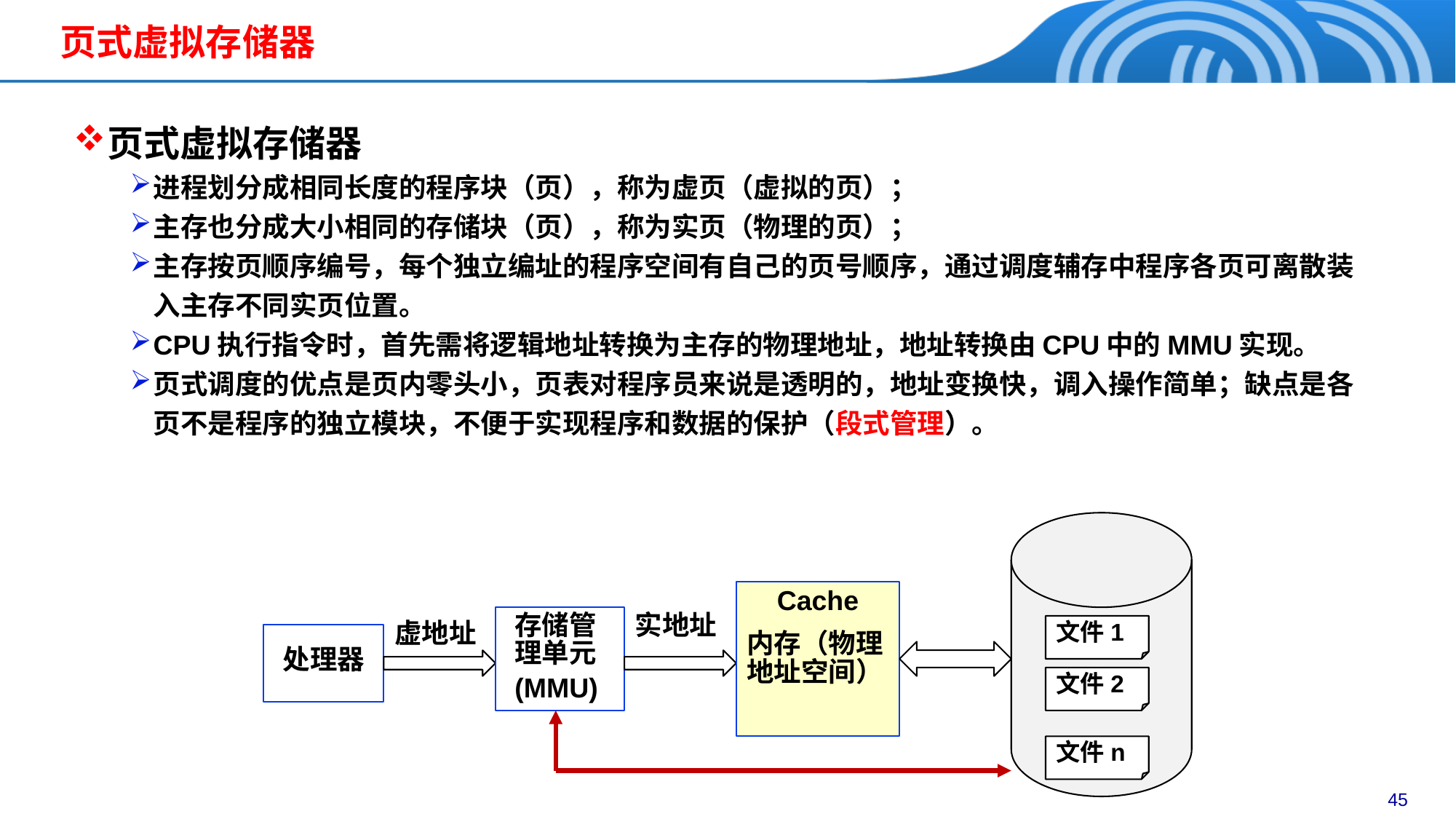

# 页式虚拟存储器
页式虚拟存储器
进程划分成相同长度的程序块（页），称为虚页（虚拟的页）；
主存也分成大小相同的存储块（页），称为实页（物理的页）；
主存按页顺序编号，每个独立编址的程序空间有自己的页号顺序，通过调度辅存中程序各页可离散装入主存不同实页位置。
CPU执行指令时，首先需将逻辑地址转换为主存的物理地址，地址转换由CPU中的MMU实现。
页式调度的优点是页内零头小，页表对程序员来说是透明的，地址变换快，调入操作简单；缺点是各页不是程序的独立模块，不便于实现程序和数据的保护（段式管理）。

Cache

存储管理单元
(MMU)
实地址

文件1
虚地址

内存（物理地址空间）
处理器

文件2

文件n